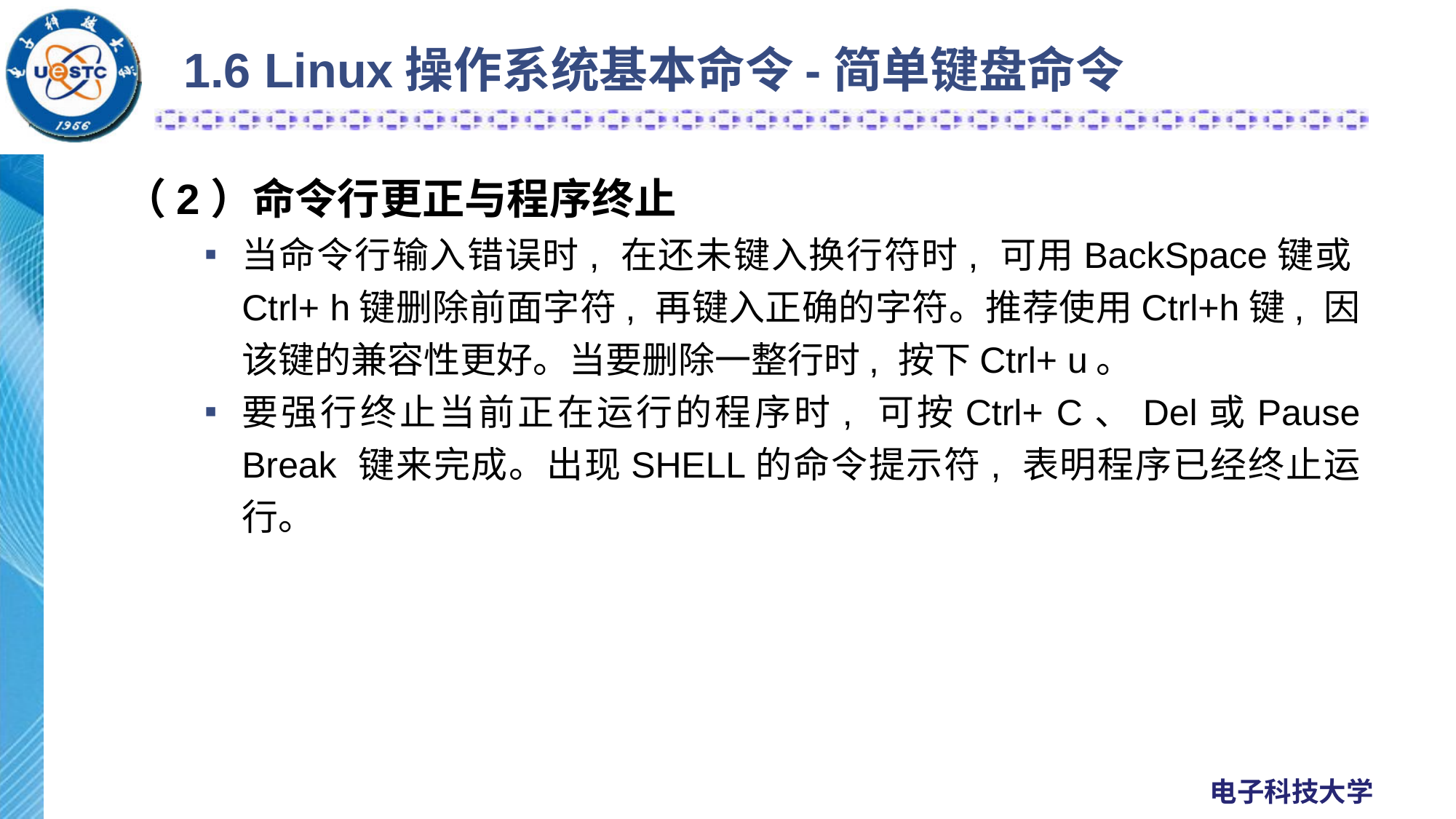

1.6 Linux操作系统基本命令-简单键盘命令
（2）命令行更正与程序终止
当命令行输入错误时, 在还未键入换行符时, 可用BackSpace键或Ctrl+ h键删除前面字符, 再键入正确的字符。推荐使用Ctrl+h键, 因该键的兼容性更好。当要删除一整行时, 按下Ctrl+ u。
要强行终止当前正在运行的程序时, 可按Ctrl+ C、Del或Pause Break 键来完成。出现SHELL的命令提示符, 表明程序已经终止运行。